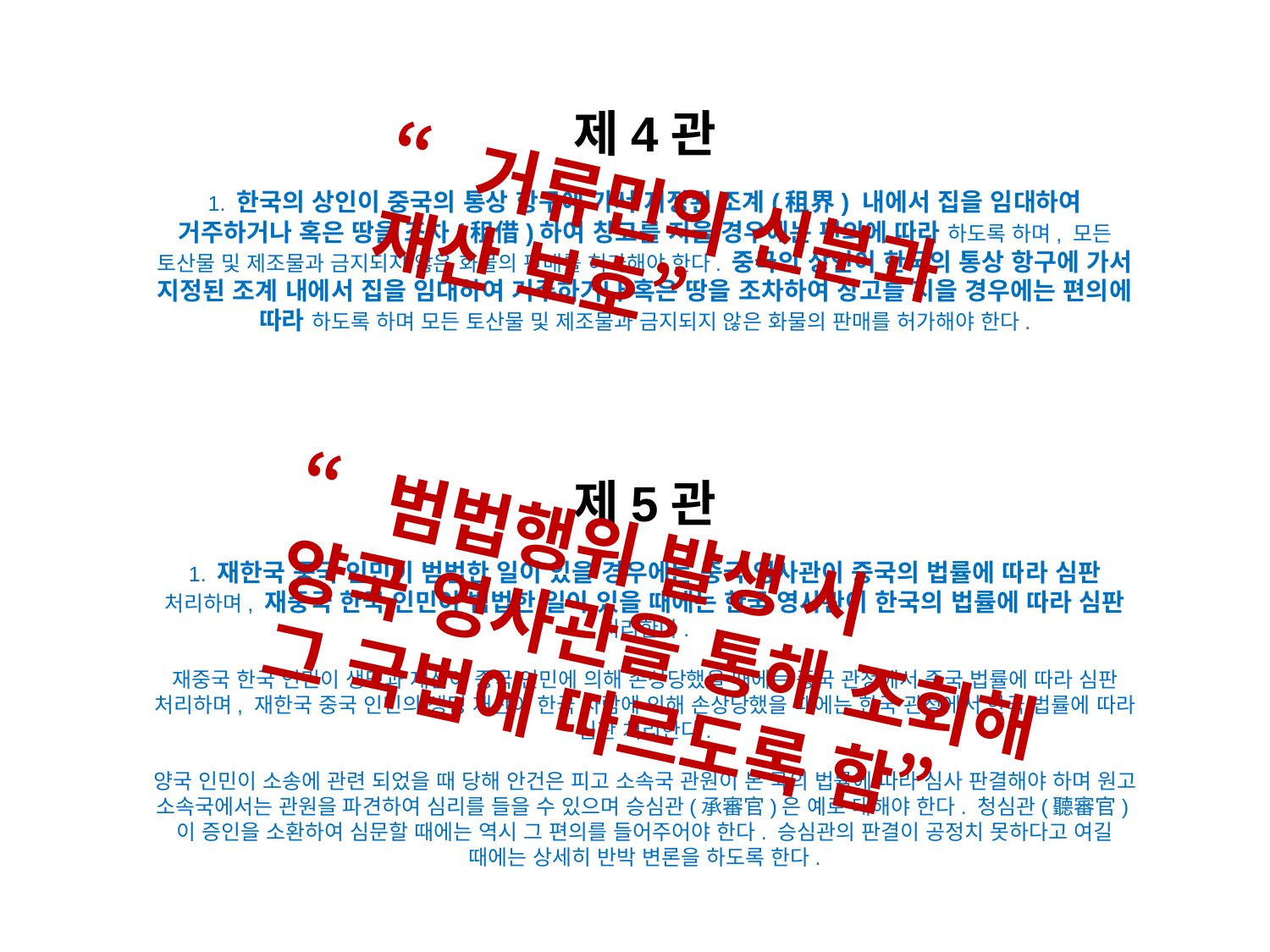

제4관
1. 한국의 상인이 중국의 통상 항구에 가서 지정된 조계(租界) 내에서 집을 임대하여 거주하거나 혹은 땅을 조차(租借)하여 창고를 지을 경우에는 편의에 따라 하도록 하며, 모든 토산물 및 제조물과 금지되지 않은 화물의 판매를 허가해야 한다. 중국의 상인이 한국의 통상 항구에 가서 지정된 조계 내에서 집을 임대하여 거주하거나 혹은 땅을 조차하여 창고를 지을 경우에는 편의에 따라 하도록 하며 모든 토산물 및 제조물과 금지되지 않은 화물의 판매를 허가해야 한다.
“거류민의 신분과
재산 보호”
제5관
1. 재한국 중국 인민이 범법한 일이 있을 경우에는 중국 영사관이 중국의 법률에 따라 심판 처리하며, 재중국 한국 인민이 범법한 일이 있을 때에는 한국 영사관이 한국의 법률에 따라 심판 처리한다.
재중국 한국 인민이 생명과 재산이 중국 인민에 의해 손상당했을 때에는 중국 관청에서 중국 법률에 따라 심판 처리하며, 재한국 중국 인민의 생명 재산이 한국 사람에 의해 손상당했을 때에는 한국 관청에서 한국 법률에 따라 심판 처리한다.
양국 인민이 소송에 관련 되었을 때 당해 안건은 피고 소속국 관원이 본 국의 법률에 따라 심사 판결해야 하며 원고 소속국에서는 관원을 파견하여 심리를 들을 수 있으며 승심관(承審官)은 예로 대해야 한다. 청심관(聽審官)이 증인을 소환하여 심문할 때에는 역시 그 편의를 들어주어야 한다. 승심관의 판결이 공정치 못하다고 여길 때에는 상세히 반박 변론을 하도록 한다.
“범법행위 발생 시
양국 영사관을 통해 조회해
그 국법에 따르도록 함”